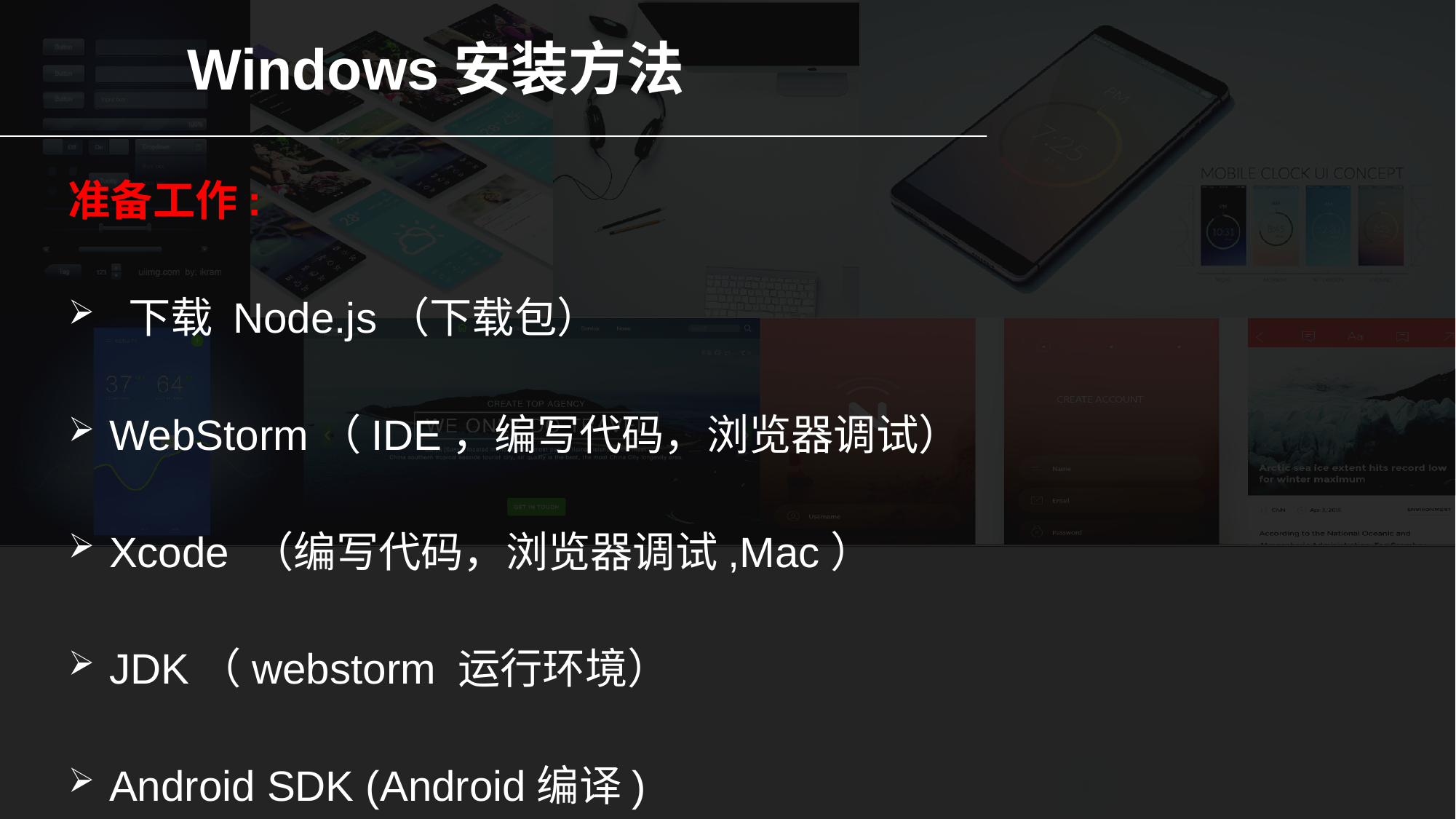

Windows安装方法
准备工作:
 下载 Node.js（下载包）
WebStorm（IDE，编写代码，浏览器调试）
Xcode （编写代码，浏览器调试,Mac）
JDK（webstorm 运行环境）
Android SDK (Android编译)